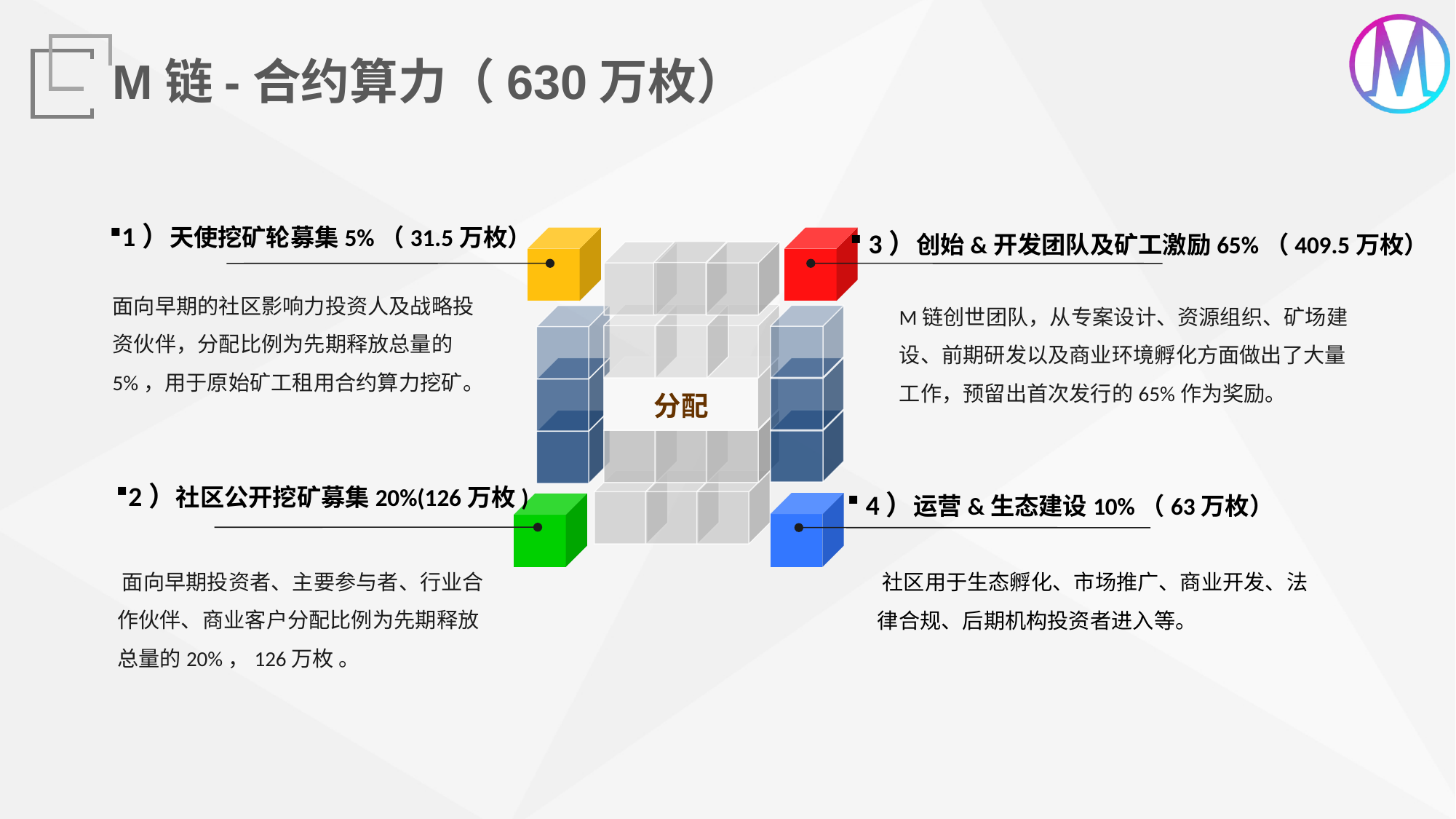

M链-合约算力（630万枚）

1）天使挖矿轮募集5%（31.5万枚）
 3）创始&开发团队及矿工激励65%（409.5万枚）

   	面向早期的社区影响力投资人及战略投资伙伴，分配比例为先期释放总量的5%，用于原始矿工租用合约算力挖矿。
   M链创世团队，从专案设计、资源组织、矿场建设、前期研发以及商业环境孵化方面做出了大量工作，预留出首次发行的65%作为奖励。

分配

2）社区公开挖矿募集20%(126万枚)
 4）运营&生态建设10%（63万枚）

   面向早期投资者、主要参与者、行业合作伙伴、商业客户分配比例为先期释放总量的20%，126万枚 。
   社区用于生态孵化、市场推广、商业开发、法律合规、后期机构投资者进入等。